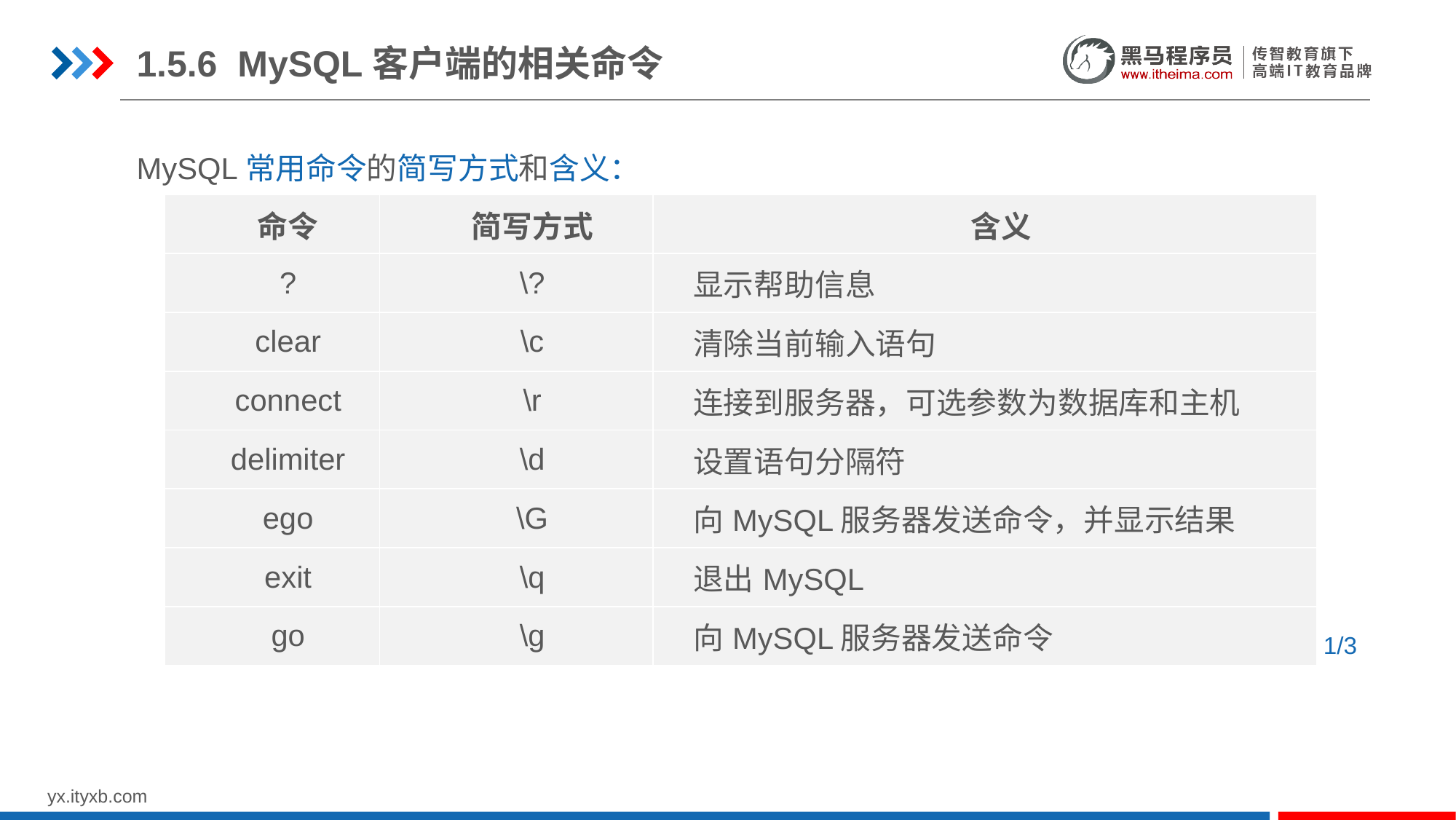

1.5.6  MySQL客户端的相关命令
MySQL常用命令的简写方式和含义：
| 命令 | 简写方式 | 含义 |
| --- | --- | --- |
| ? | \? | 显示帮助信息 |
| clear | \c | 清除当前输入语句 |
| connect | \r | 连接到服务器，可选参数为数据库和主机 |
| delimiter | \d | 设置语句分隔符 |
| ego | \G | 向MySQL服务器发送命令，并显示结果 |
| exit | \q | 退出MySQL |
| go | \g | 向MySQL服务器发送命令 |
1/3